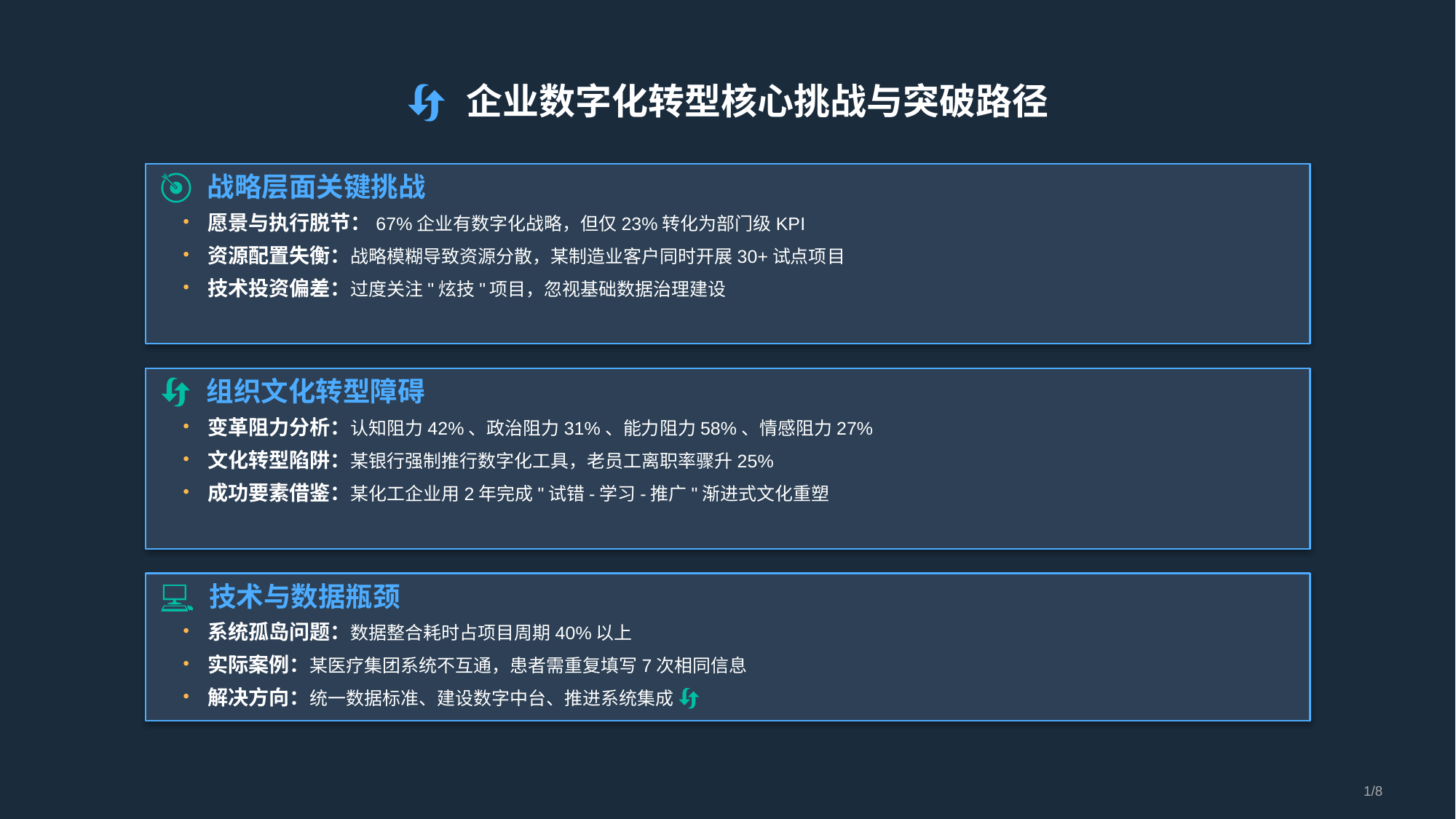

🔄 企业数字化转型核心挑战与突破路径

🎯 战略层面关键挑战
• 愿景与执行脱节：67%企业有数字化战略，但仅23%转化为部门级KPI
• 资源配置失衡：战略模糊导致资源分散，某制造业客户同时开展30+试点项目
• 技术投资偏差：过度关注"炫技"项目，忽视基础数据治理建设

🔄 组织文化转型障碍
• 变革阻力分析：认知阻力42%、政治阻力31%、能力阻力58%、情感阻力27%
• 文化转型陷阱：某银行强制推行数字化工具，老员工离职率骤升25%
• 成功要素借鉴：某化工企业用2年完成"试错-学习-推广"渐进式文化重塑

💻 技术与数据瓶颈
• 系统孤岛问题：数据整合耗时占项目周期40%以上
• 实际案例：某医疗集团系统不互通，患者需重复填写7次相同信息
• 解决方向：统一数据标准、建设数字中台、推进系统集成 🔄
1/8